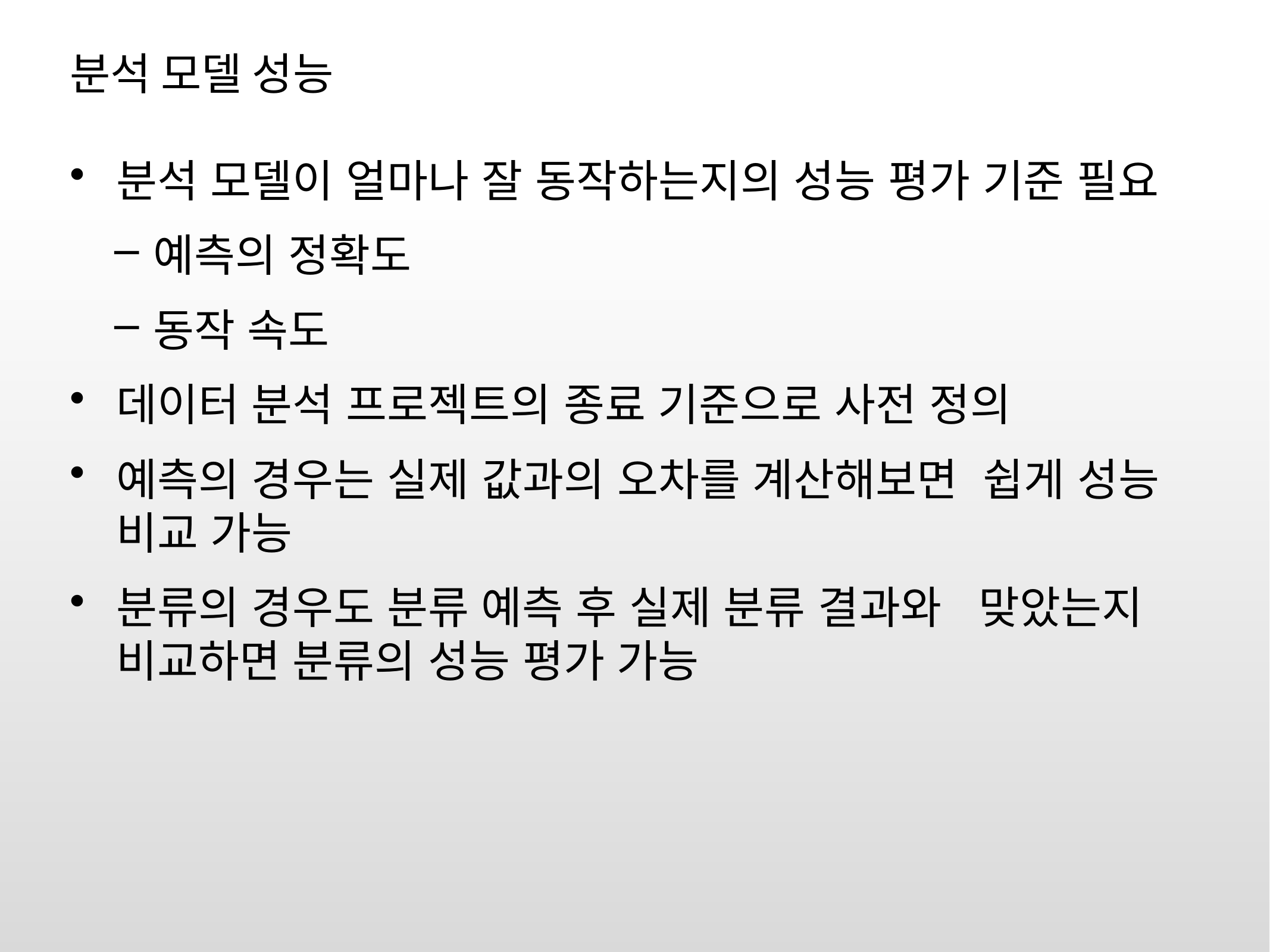

# 분석 모델 성능
분석 모델이 얼마나 잘 동작하는지의 성능 평가 기준 필요
예측의 정확도
동작 속도
데이터 분석 프로젝트의 종료 기준으로 사전 정의
예측의 경우는 실제 값과의 오차를 계산해보면  쉽게 성능 비교 가능
분류의 경우도 분류 예측 후 실제 분류 결과와   맞았는지 비교하면 분류의 성능 평가 가능
207